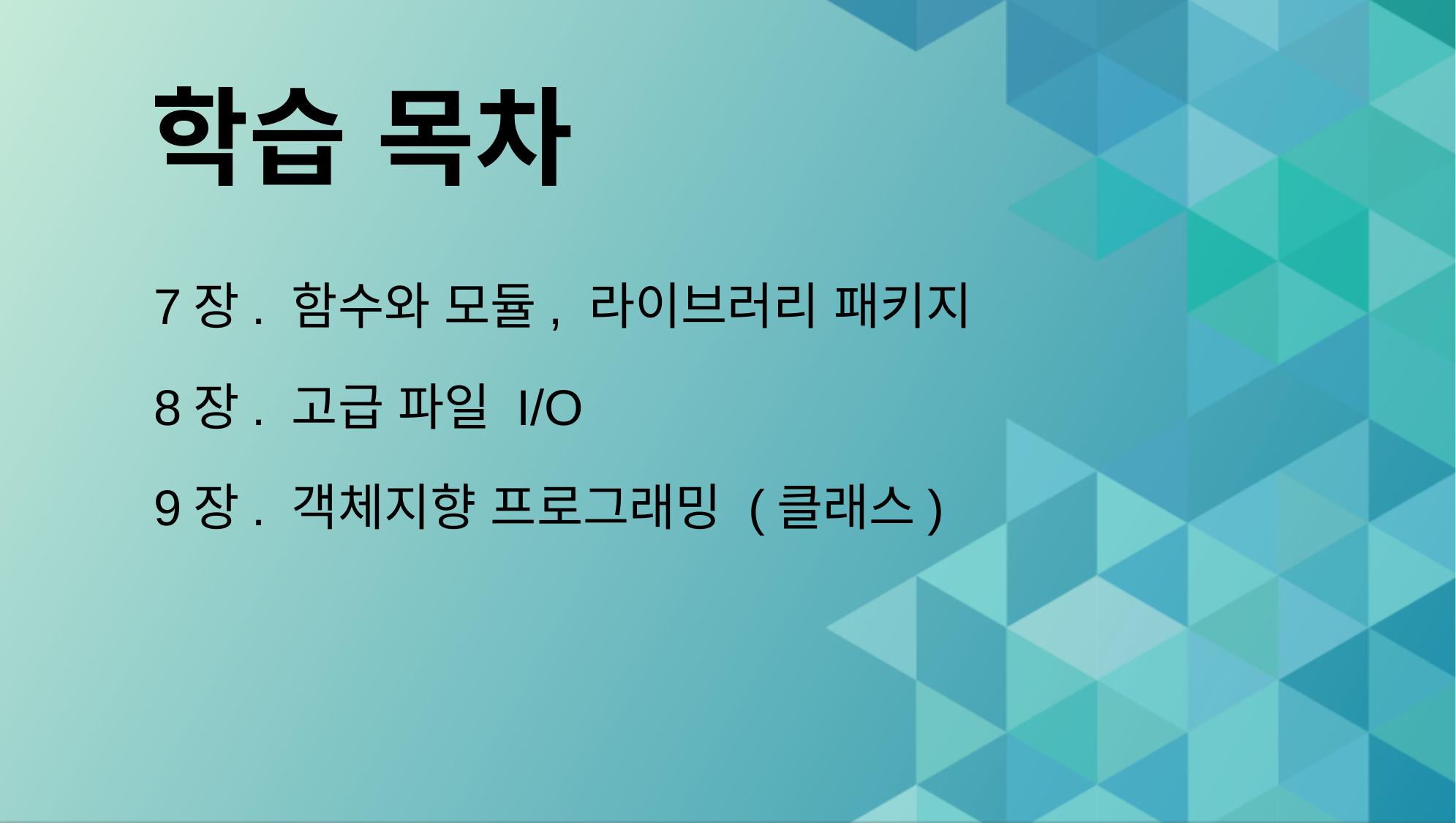

# 학습 목차
7장. 함수와 모듈, 라이브러리 패키지
8장. 고급 파일 I/O
9장. 객체지향 프로그래밍 (클래스)